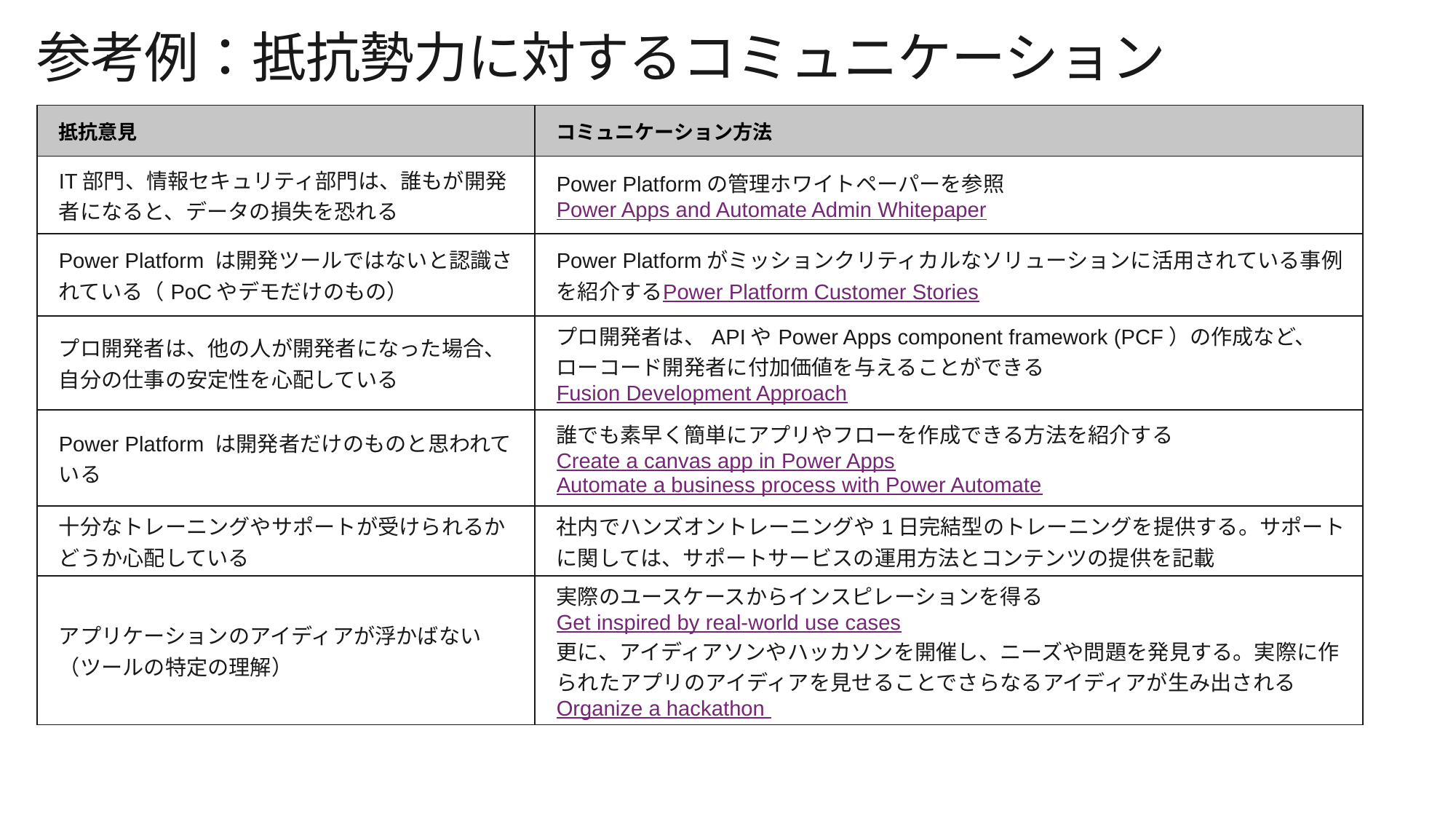

参考例：抵抗勢力に対するコミュニケーション
| 抵抗意見 | コミュニケーション方法 |
| --- | --- |
| IT部門、情報セキュリティ部門は、誰もが開発者になると、データの損失を恐れる | Power Platformの管理ホワイトペーパーを参照 Power Apps and Automate Admin Whitepaper |
| Power Platform は開発ツールではないと認識されている（PoCやデモだけのもの） | Power Platformがミッションクリティカルなソリューションに活用されている事例を紹介する Power Platform Customer Stories |
| プロ開発者は、他の人が開発者になった場合、自分の仕事の安定性を心配している | プロ開発者は、APIやPower Apps component framework (PCF）の作成など、ローコード開発者に付加価値を与えることができる Fusion Development Approach |
| Power Platform は開発者だけのものと思われている | 誰でも素早く簡単にアプリやフローを作成できる方法を紹介する Create a canvas app in Power Apps Automate a business process with Power Automate |
| 十分なトレーニングやサポートが受けられるかどうか心配している | 社内でハンズオントレーニングや1日完結型のトレーニングを提供する。サポートに関しては、サポートサービスの運用方法とコンテンツの提供を記載 |
| アプリケーションのアイディアが浮かばない（ツールの特定の理解） | 実際のユースケースからインスピレーションを得る Get inspired by real-world use cases 更に、アイディアソンやハッカソンを開催し、ニーズや問題を発見する。実際に作られたアプリのアイディアを見せることでさらなるアイディアが生み出される Organize a hackathon |